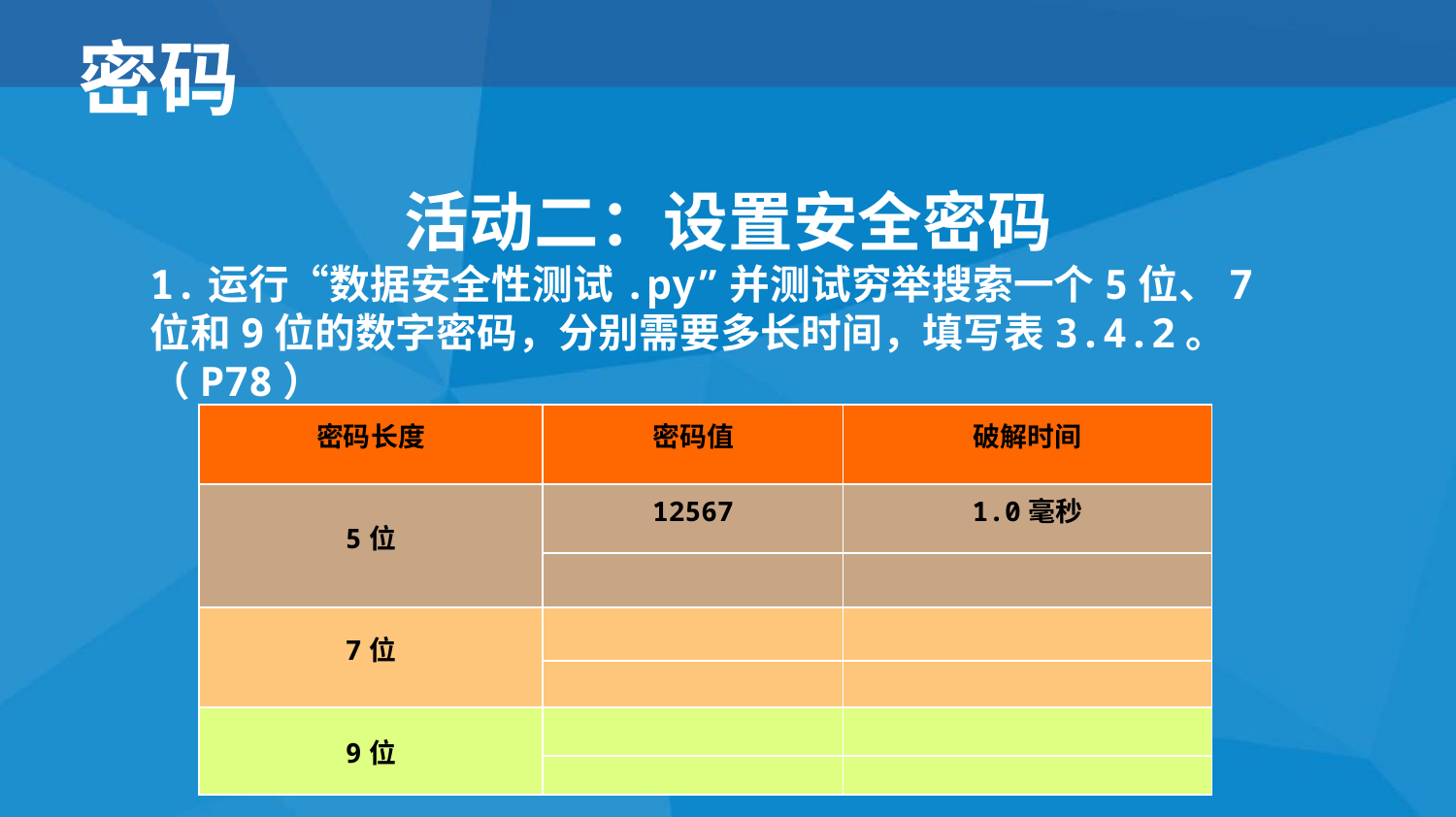

密码
    活动二：设置安全密码
1.运行“数据安全性测试.py”并测试穷举搜索一个5位、7位和9位的数字密码，分别需要多长时间，填写表3.4.2。（P78）
| 密码长度 | 密码值 | 破解时间 |
| --- | --- | --- |
| 5位 | 12567 | 1.0毫秒 |
|  |  |  |
| 7位 |  |  |
|  |  |  |
| 9位 |  |  |
|  |  |  |